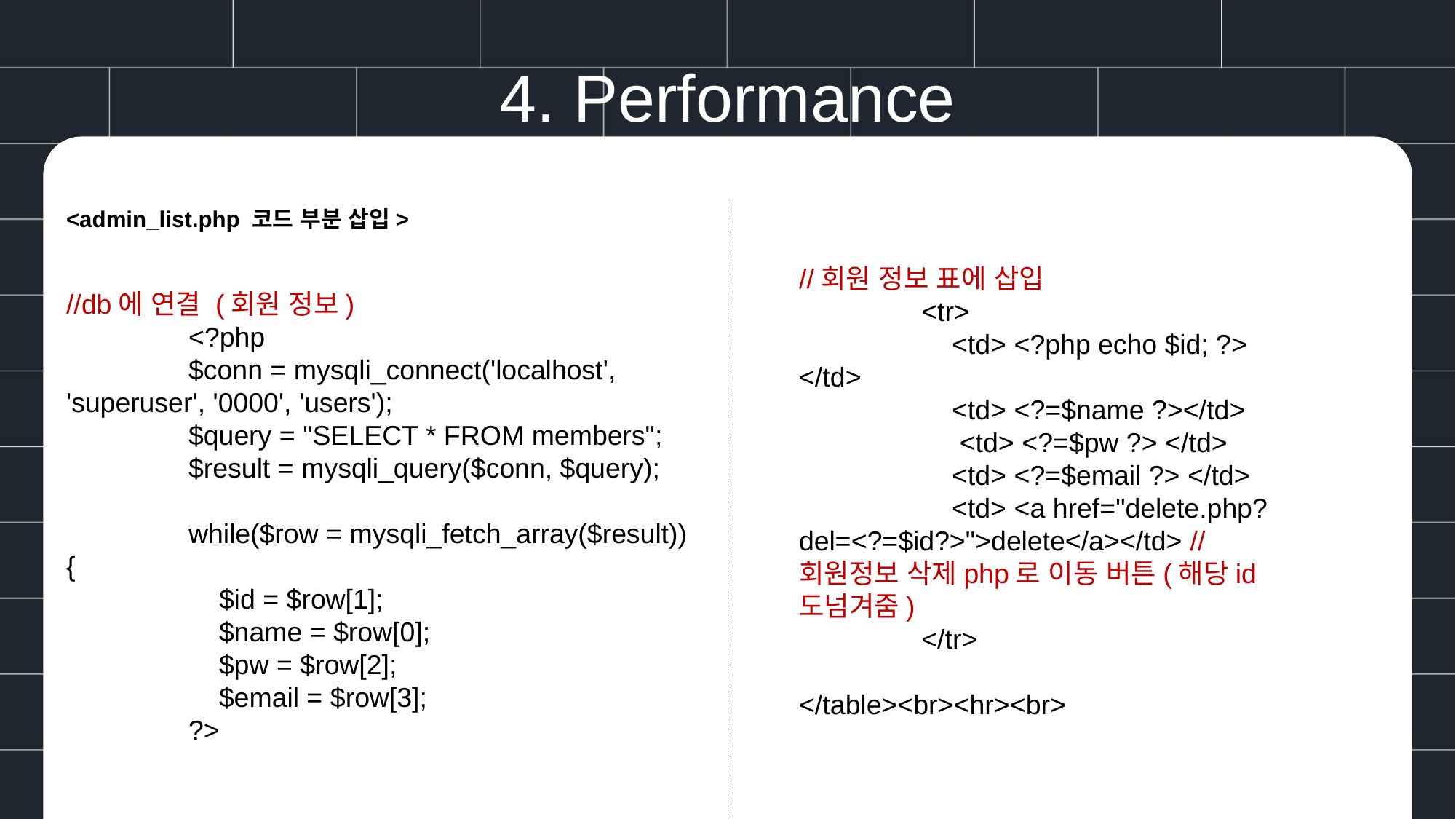

4. Performance
<admin_list.php 코드 부분 삽입>

//db에 연결 (회원 정보)
                <?php
                $conn = mysqli_connect('localhost', 'superuser', '0000', 'users');
                $query = "SELECT * FROM members";
                $result = mysqli_query($conn, $query);

                while($row = mysqli_fetch_array($result)){
                    $id = $row[1];
                    $name = $row[0];
                    $pw = $row[2];
                    $email = $row[3];
                ?>

//회원 정보 표에 삽입
                <tr>
                    <td> <?php echo $id; ?> </td>
                    <td> <?=$name ?></td>
                     <td> <?=$pw ?> </td>
                    <td> <?=$email ?> </td>
                    <td> <a href="delete.php?del=<?=$id?>">delete</a></td> //회원정보 삭제php로 이동 버튼(해당id도넘겨줌)
                </tr>

</table><br><hr><br>